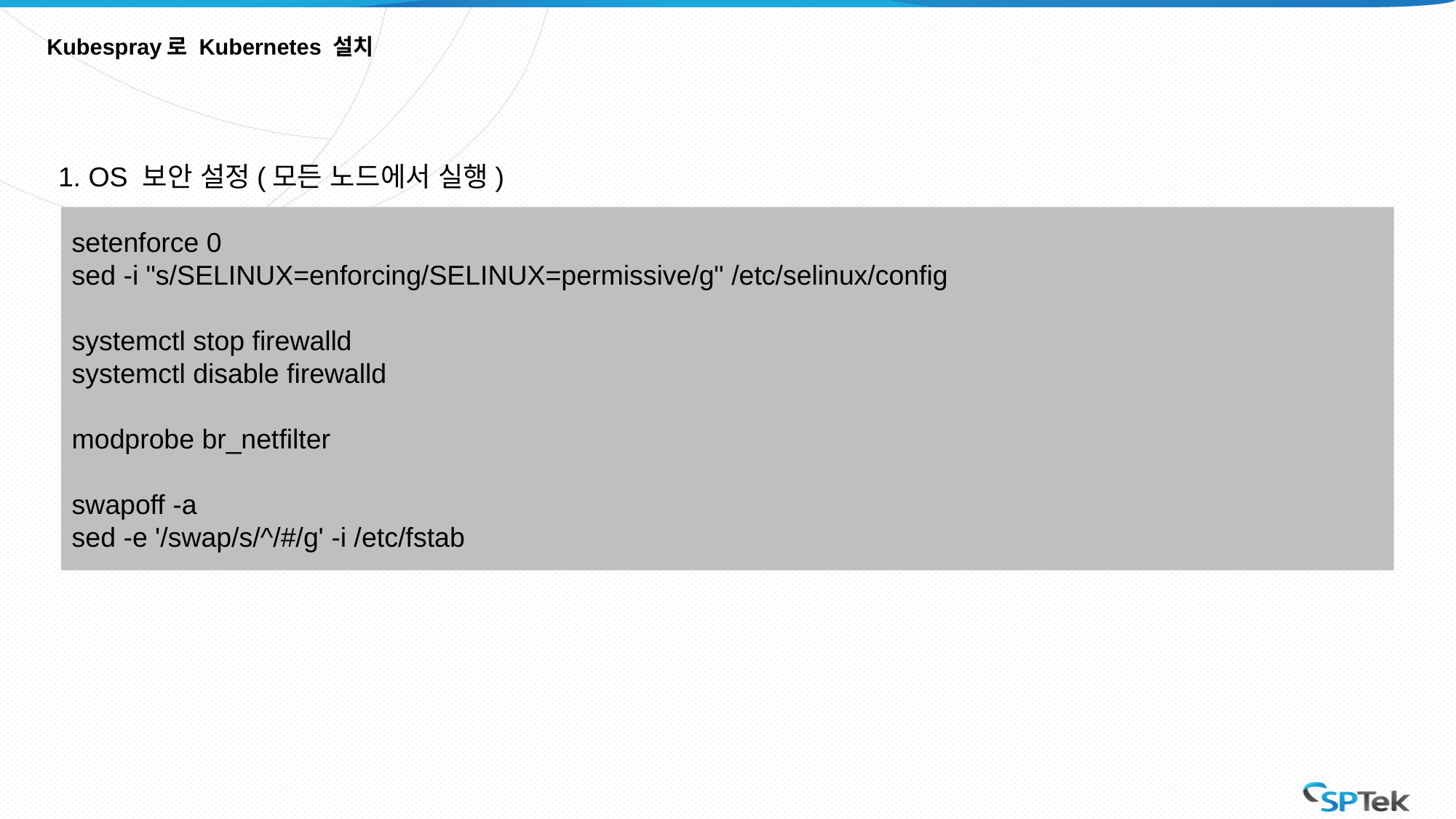

# Kubespray로 Kubernetes 설치
1. OS 보안 설정(모든 노드에서 실행)
setenforce 0
sed -i "s/SELINUX=enforcing/SELINUX=permissive/g" /etc/selinux/config

systemctl stop firewalld
systemctl disable firewalld

modprobe br_netfilter

swapoff -a
sed -e '/swap/s/^/#/g' -i /etc/fstab